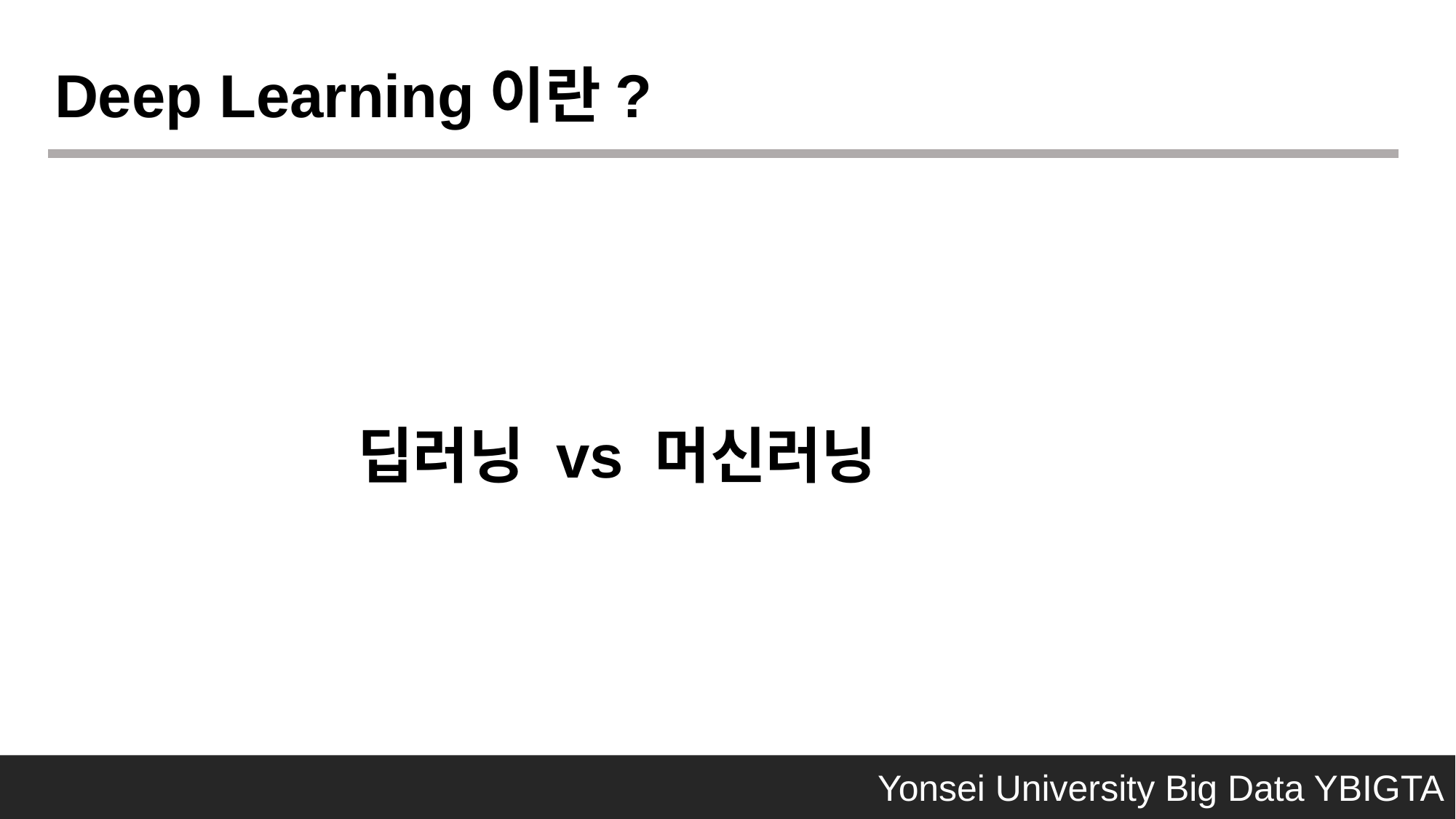

Deep Learning이란?
딥러닝 vs 머신러닝

 Yonsei University Big Data YBIGTA